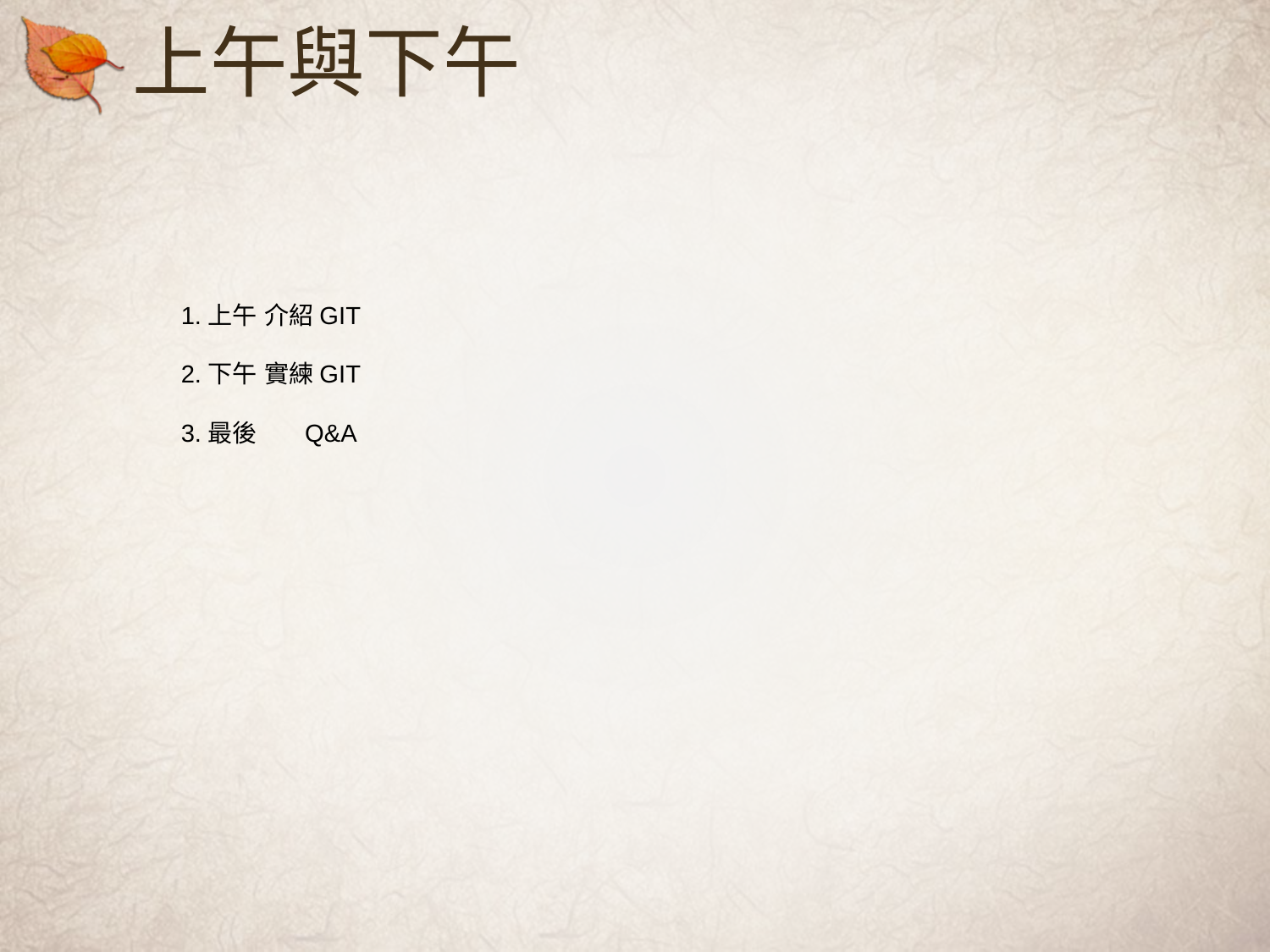

# 上午與下午
1.上午 介紹GIT

2.下午 實練GIT

3.最後      Q&A